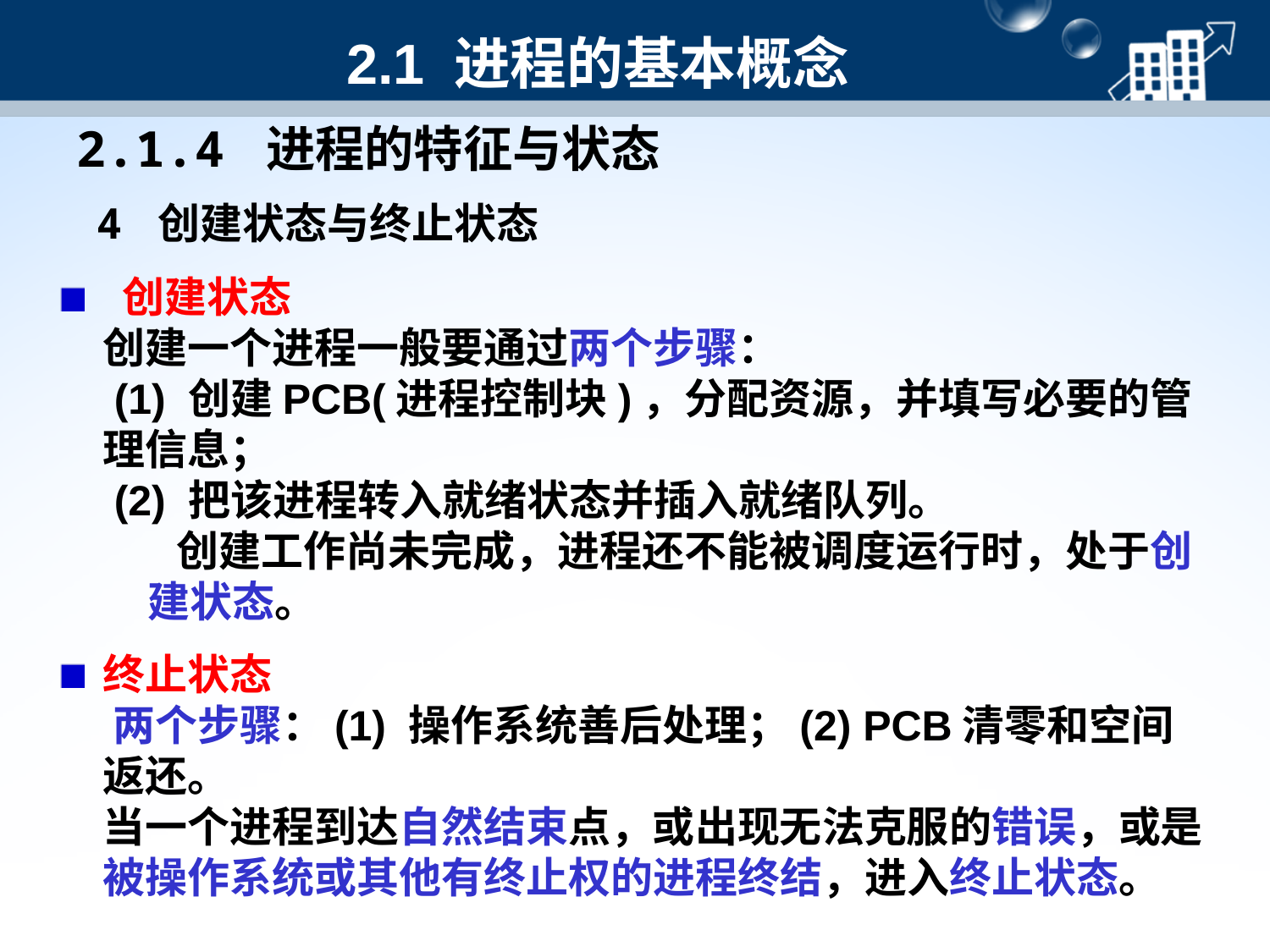

# 2.1 进程的基本概念
2.1.4 进程的特征与状态
4 创建状态与终止状态
 创建状态
    创建一个进程一般要通过两个步骤：
     (1) 创建PCB(进程控制块)，分配资源，并填写必要的管理信息；
     (2) 把该进程转入就绪状态并插入就绪队列。
     创建工作尚未完成，进程还不能被调度运行时，处于创
  建状态。

终止状态
     两个步骤：(1) 操作系统善后处理；(2) PCB清零和空间返还。
	当一个进程到达自然结束点，或出现无法克服的错误，或是被操作系统或其他有终止权的进程终结，进入终止状态。